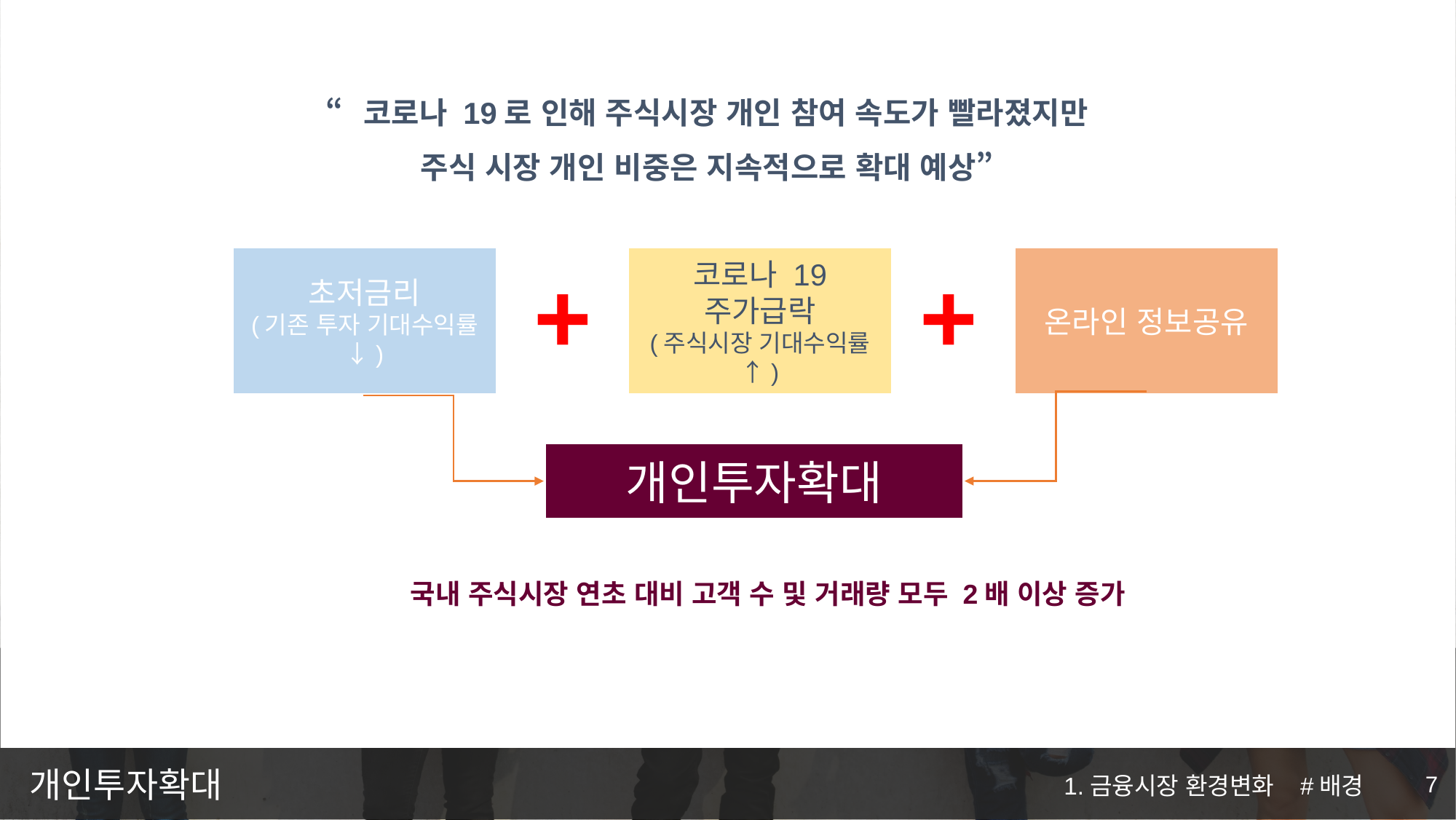

“코로나 19로 인해 주식시장 개인 참여 속도가 빨라졌지만
주식 시장 개인 비중은 지속적으로 확대 예상”
초저금리
(기존 투자 기대수익률↓)
코로나 19 주가급락
(주식시장 기대수익률↑)
온라인 정보공유
+
+
개인투자확대
국내 주식시장 연초 대비 고객 수 및 거래량 모두 2배 이상 증가
# 개인투자확대
1.금융시장 환경변화   #배경
7